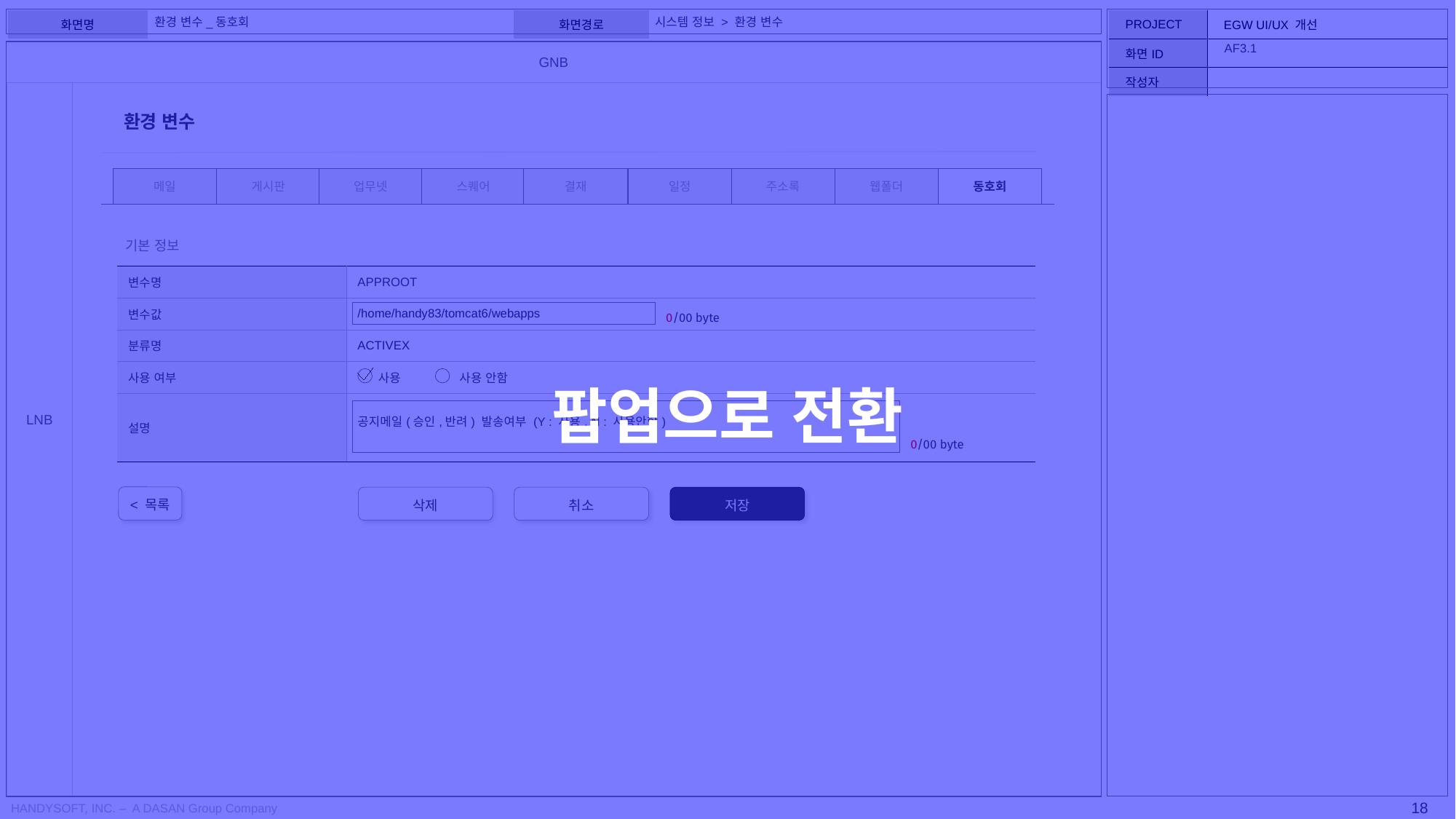

팝업으로 전환
환경 변수_동호회
시스템 정보 > 환경 변수
AF3.1
환경 변수
메일
게시판
업무넷
스퀘어
결재
일정
주소록
웹폴더
동호회
기본 정보
| 변수명 | APPROOT |
| --- | --- |
| 변수값 | /home/handy83/tomcat6/webapps |
| 분류명 | ACTIVEX |
| 사용 여부 | 사용 사용 안함 |
| 설명 | 공지메일(승인,반려) 발송여부 (Y : 사용, N : 사용안함) |

 0/00 byte

 0/00 byte
< 목록
삭제
취소
저장